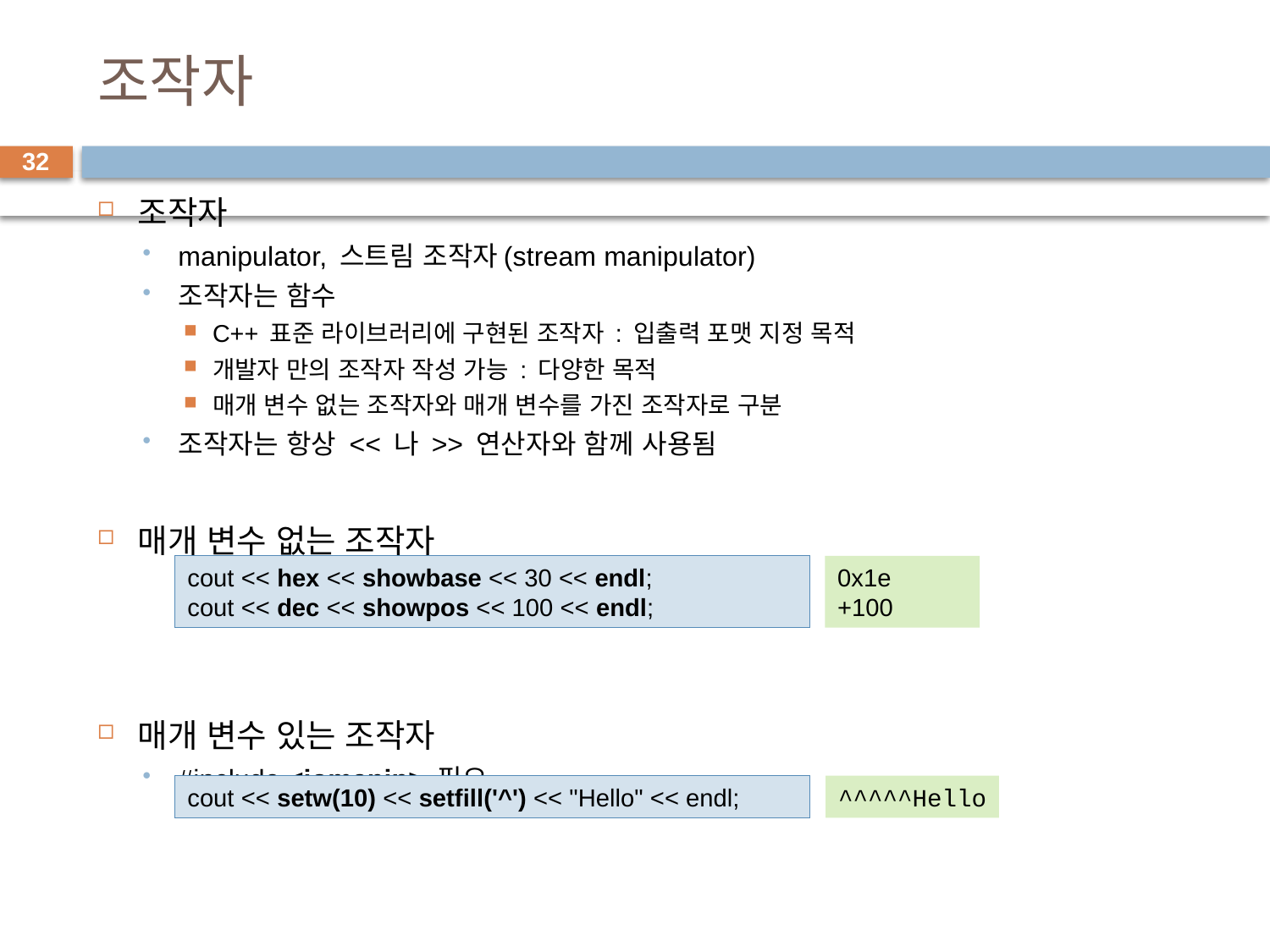

# 조작자
32
조작자
manipulator, 스트림 조작자(stream manipulator)
조작자는 함수
C++ 표준 라이브러리에 구현된 조작자 : 입출력 포맷 지정 목적
개발자 만의 조작자 작성 가능 : 다양한 목적
매개 변수 없는 조작자와 매개 변수를 가진 조작자로 구분
조작자는 항상 << 나 >> 연산자와 함께 사용됨

매개 변수 없는 조작자

매개 변수 있는 조작자
#include <iomanip> 필요
cout << hex << showbase << 30 << endl;
cout << dec << showpos << 100 << endl;
0x1e
+100
^^^^^Hello
cout << setw(10) << setfill('^') << "Hello" << endl;